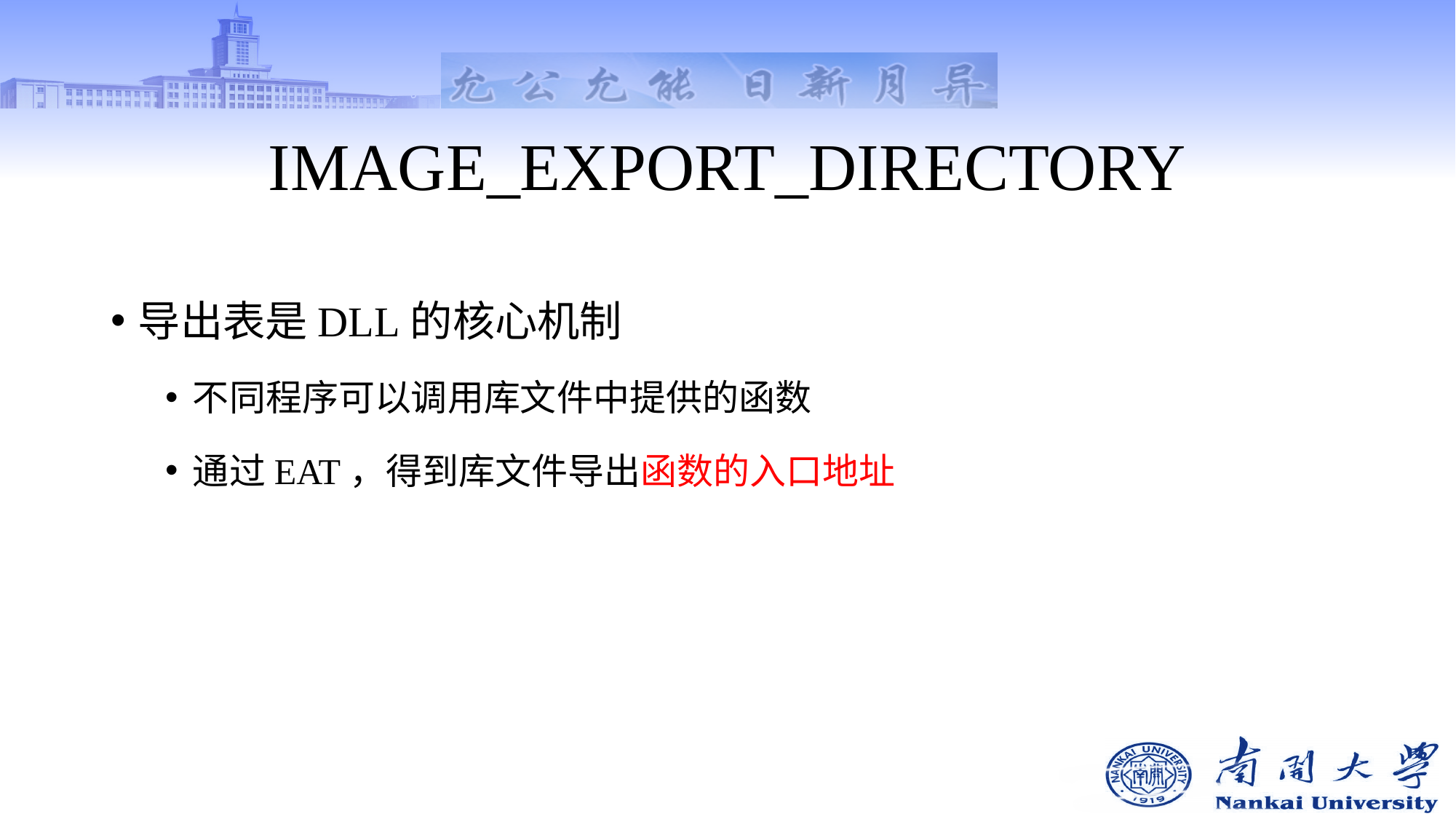

# IMAGE_EXPORT_DIRECTORY
导出表是DLL的核心机制
不同程序可以调用库文件中提供的函数
通过EAT，得到库文件导出函数的入口地址